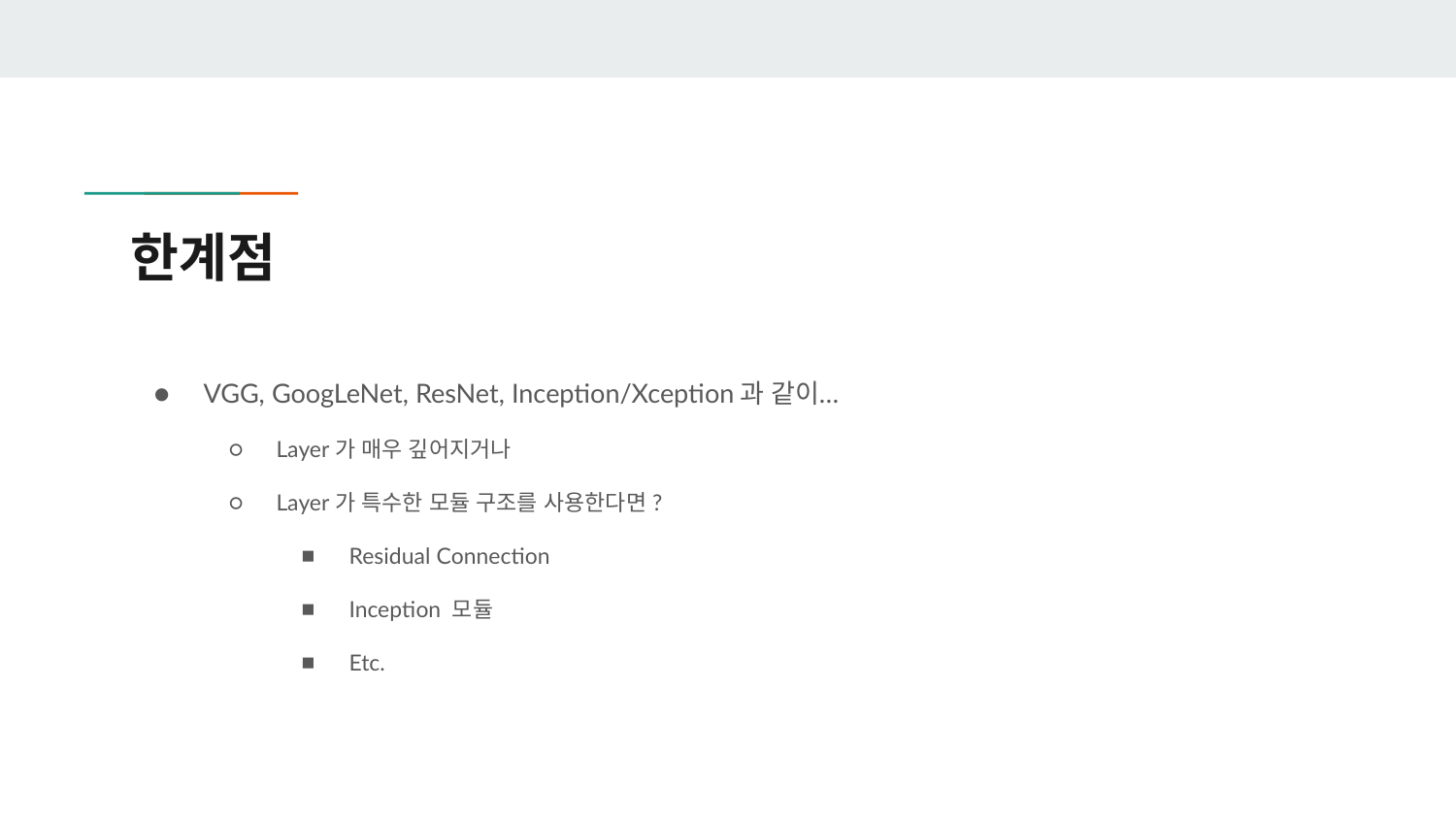

# 한계점
VGG, GoogLeNet, ResNet, Inception/Xception과 같이…
Layer가 매우 깊어지거나
Layer가 특수한 모듈 구조를 사용한다면?
Residual Connection
Inception 모듈
Etc.